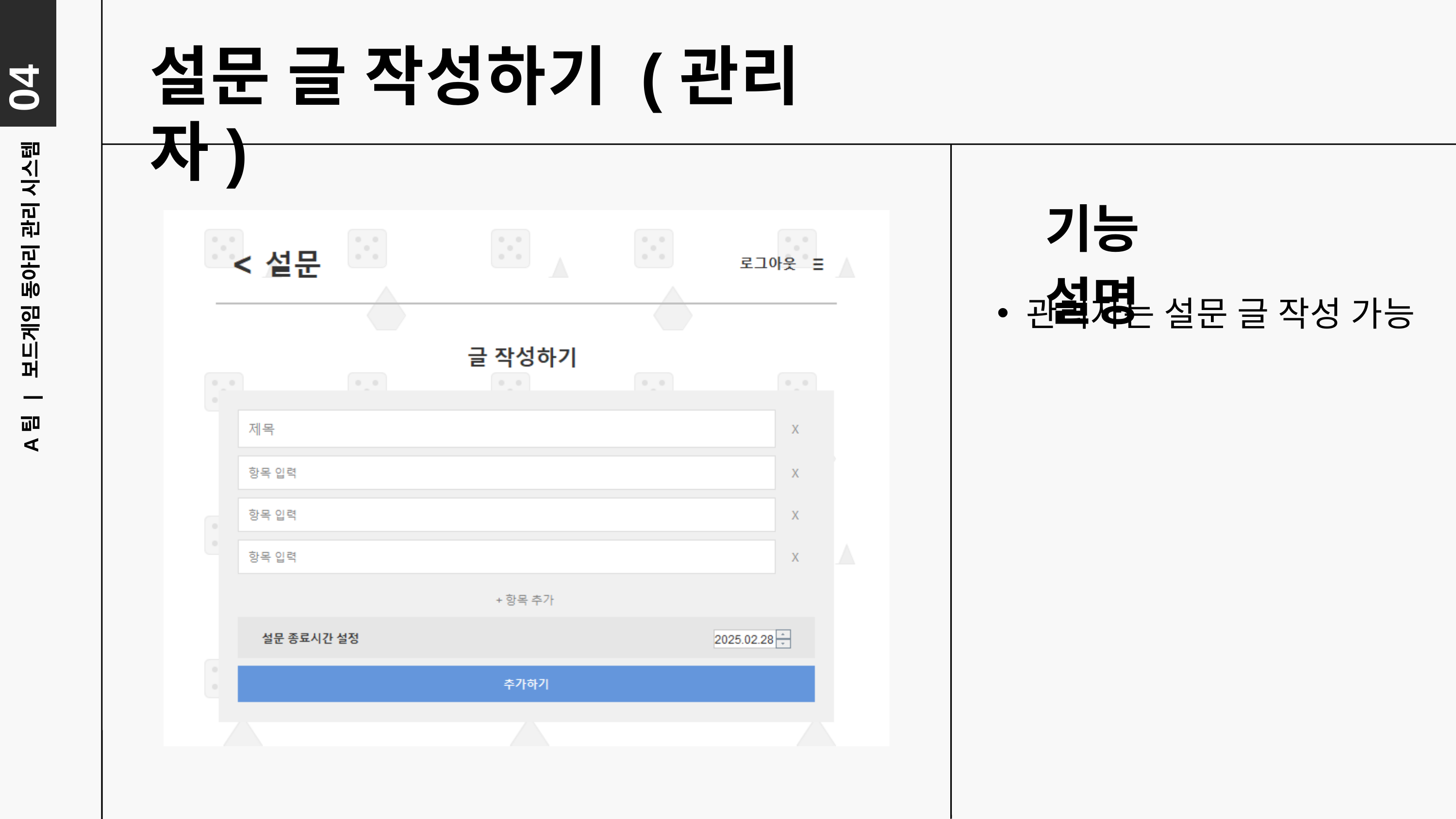

04

설문 글 작성하기 (관리자)

기능 설명

관리자는 설문 글 작성 가능
A팀  |  보드게임 동아리 관리 시스템